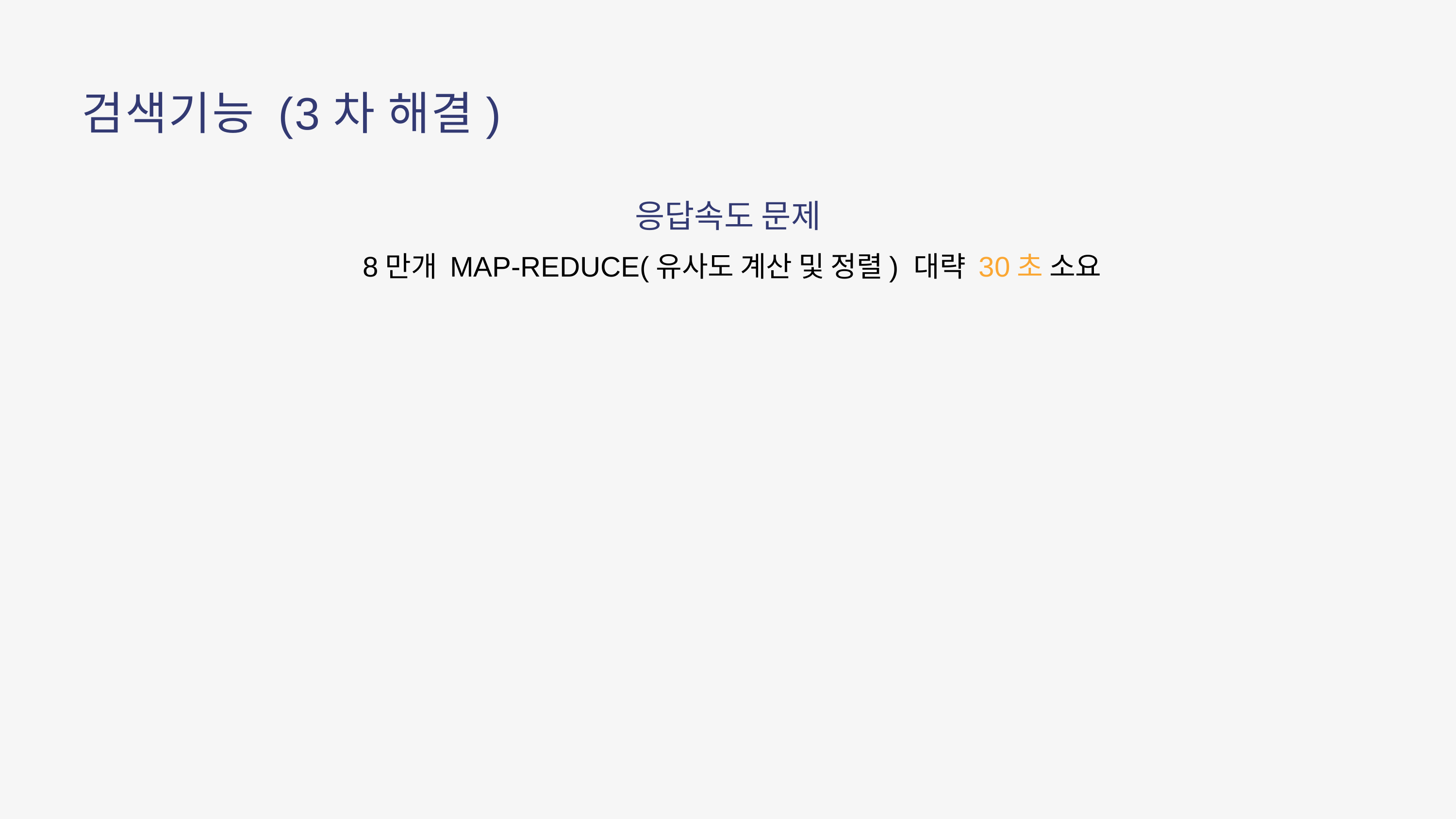

검색기능 (3차 해결)
응답속도 문제
 8만개 MAP-REDUCE(유사도 계산 및 정렬) 대략 30초 소요